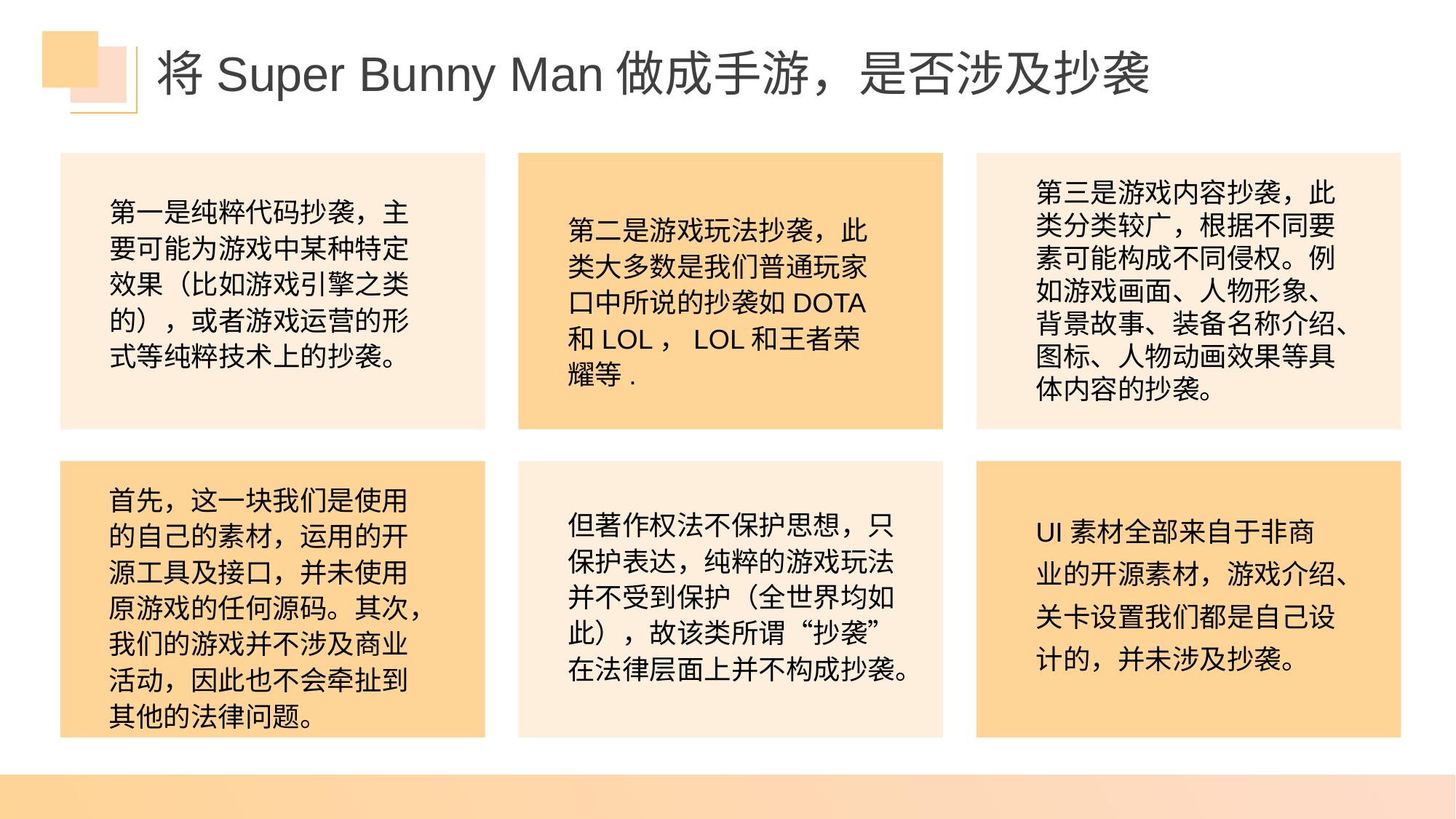

表结构设计
将Super Bunny Man做成手游，是否涉及抄袭

第三是游戏内容抄袭，此类分类较广，根据不同要素可能构成不同侵权。例如游戏画面、人物形象、背景故事、装备名称介绍、图标、人物动画效果等具体内容的抄袭。
第一是纯粹代码抄袭，主要可能为游戏中某种特定效果（比如游戏引擎之类的），或者游戏运营的形式等纯粹技术上的抄袭。
第二是游戏玩法抄袭，此类大多数是我们普通玩家口中所说的抄袭如DOTA和LOL，LOL和王者荣耀等.
点击输入文字点击输入文字点击此处更换文本点击输入文字点击点击输入文字点击输入文字点击此处更换文本

首先，这一块我们是使用的自己的素材，运用的开源工具及接口，并未使用原游戏的任何源码。其次，我们的游戏并不涉及商业活动，因此也不会牵扯到其他的法律问题。
但著作权法不保护思想，只保护表达，纯粹的游戏玩法并不受到保护（全世界均如此），故该类所谓“抄袭”在法律层面上并不构成抄袭。
UI素材全部来自于非商业的开源素材，游戏介绍、关卡设置我们都是自己设计的，并未涉及抄袭。